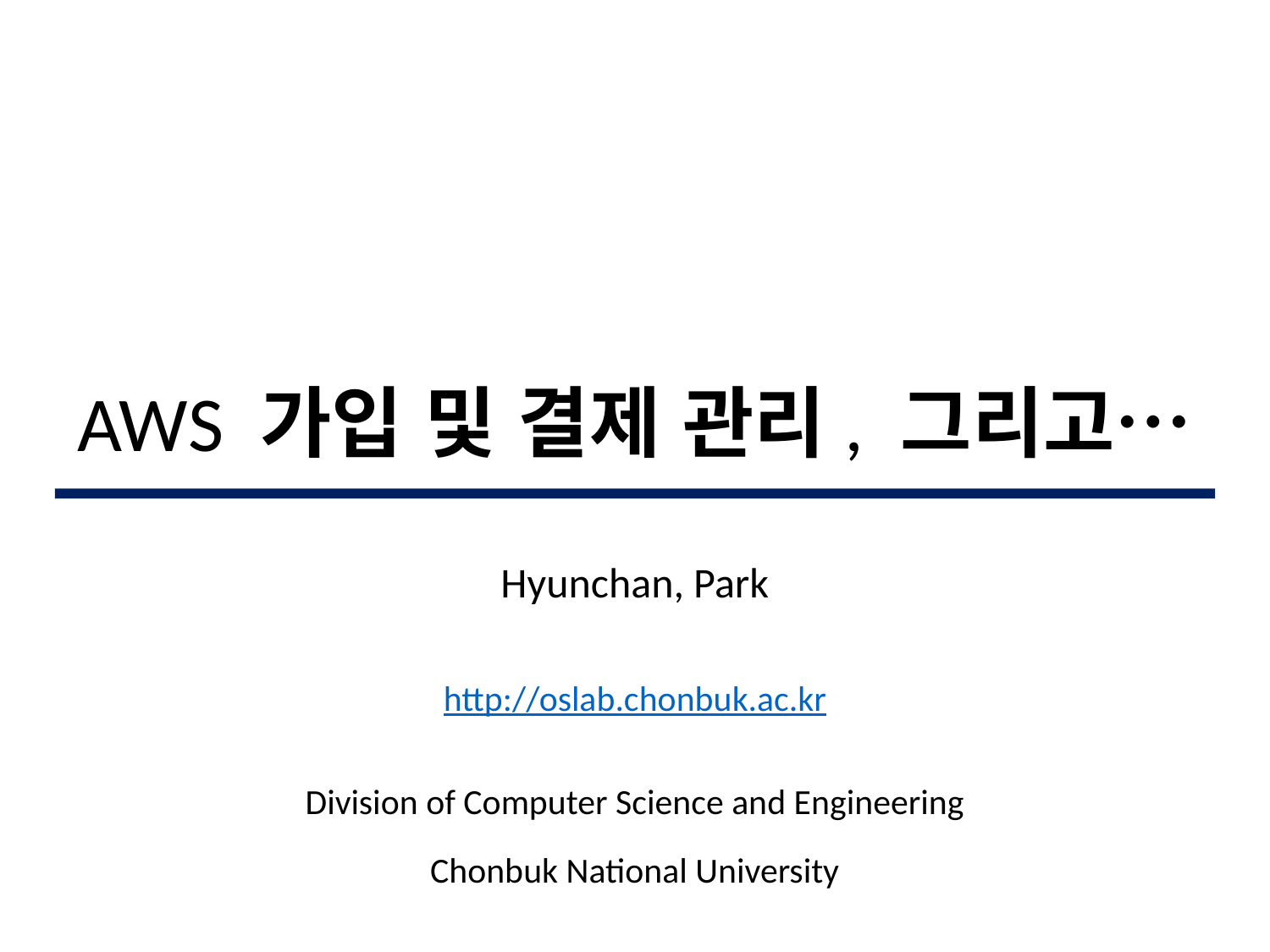

# AWS 가입 및 결제 관리, 그리고…
Hyunchan, Park

http://oslab.chonbuk.ac.kr

Division of Computer Science and Engineering
Chonbuk National University